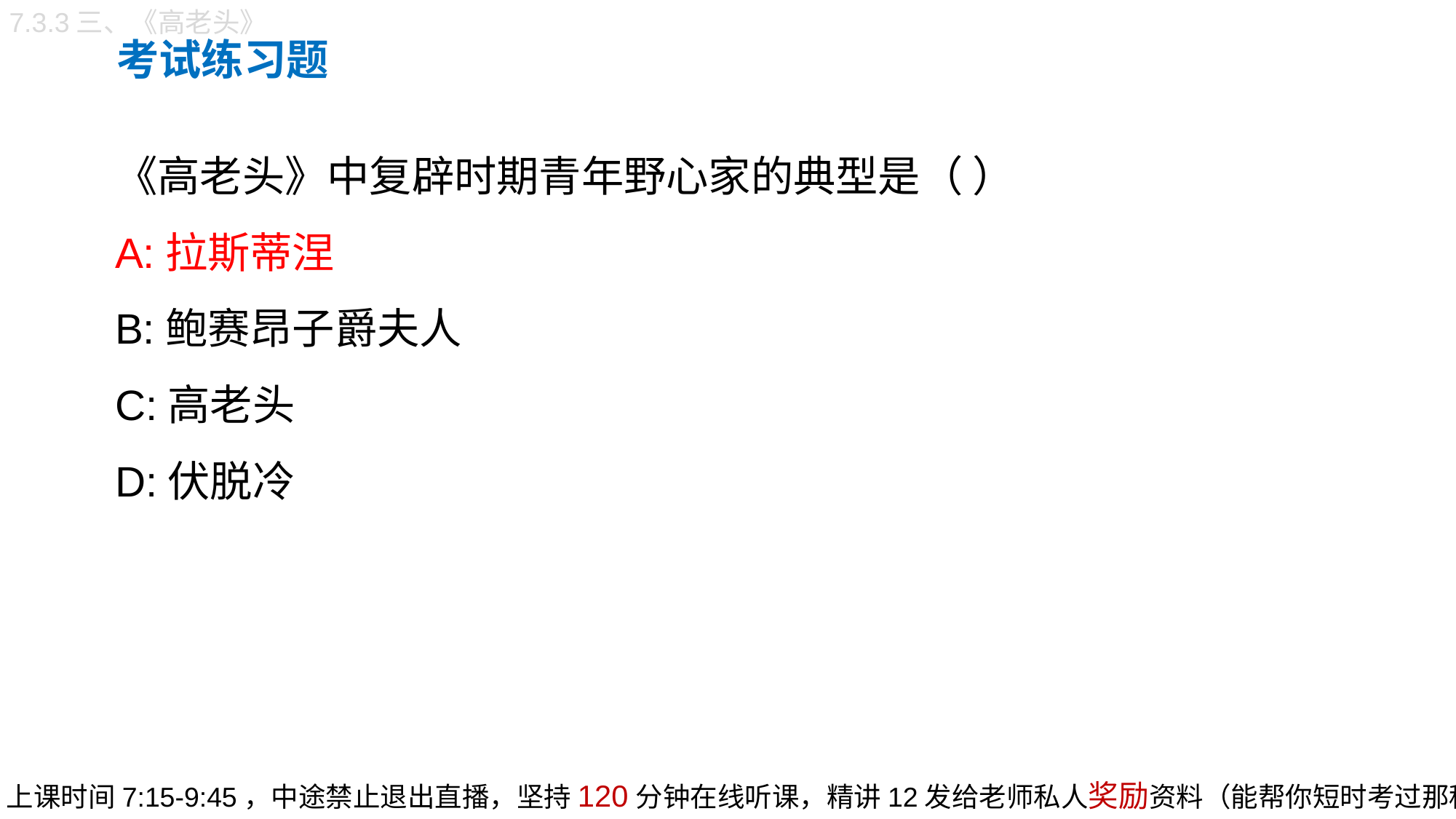

7.3.3三、《高老头》
考试练习题
《高老头》中复辟时期青年野心家的典型是（ ）
A:拉斯蒂涅
B:鲍赛昂子爵夫人
C:高老头
D:伏脱冷